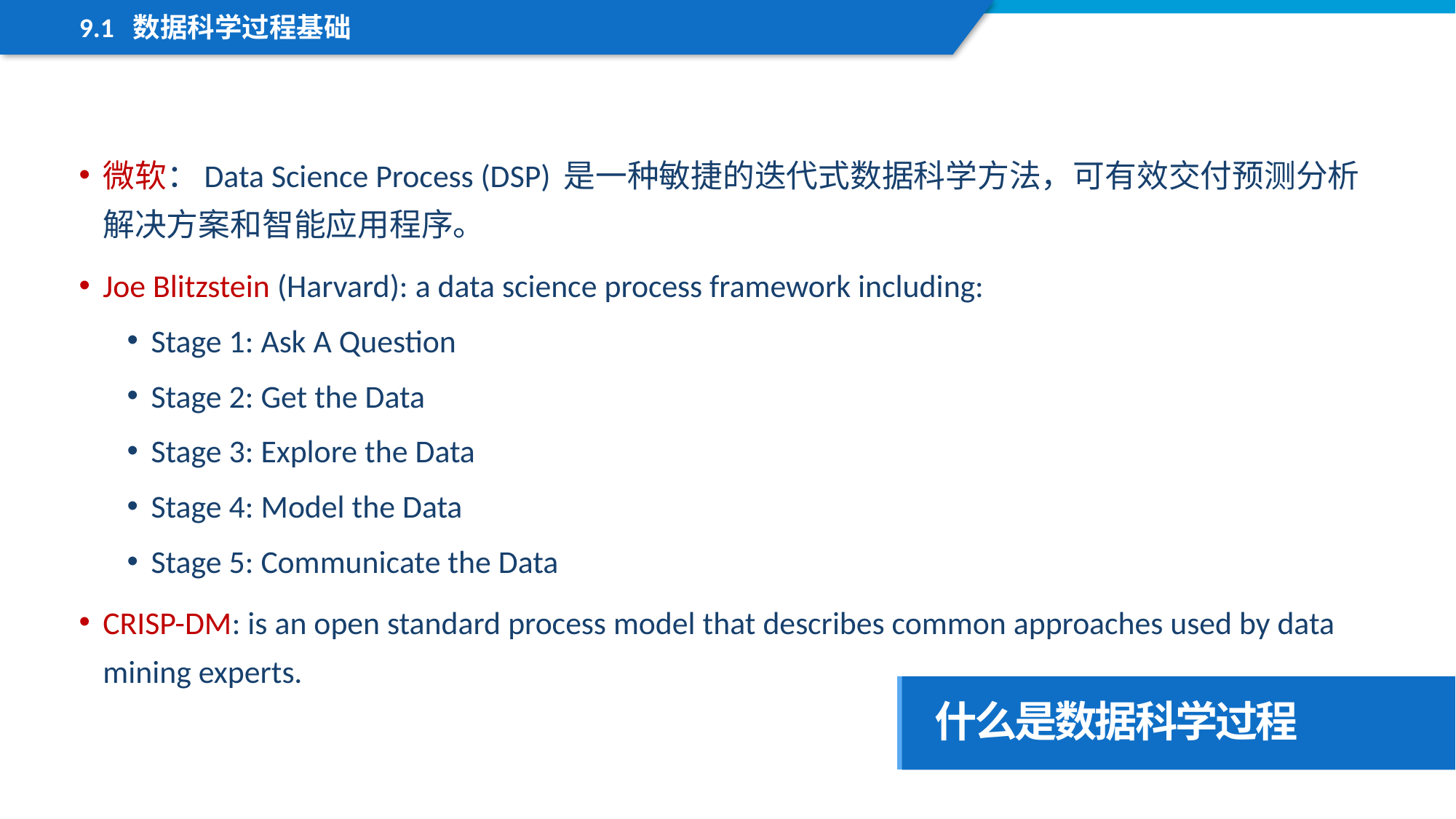

9.1  数据科学过程基础
微软：Data Science Process (DSP) 是一种敏捷的迭代式数据科学方法，可有效交付预测分析解决方案和智能应用程序。
Joe Blitzstein (Harvard): a data science process framework including:
Stage 1: Ask A Question
Stage 2: Get the Data
Stage 3: Explore the Data
Stage 4: Model the Data
Stage 5: Communicate the Data
CRISP-DM: is an open standard process model that describes common approaches used by data mining experts.

什么是数据科学过程